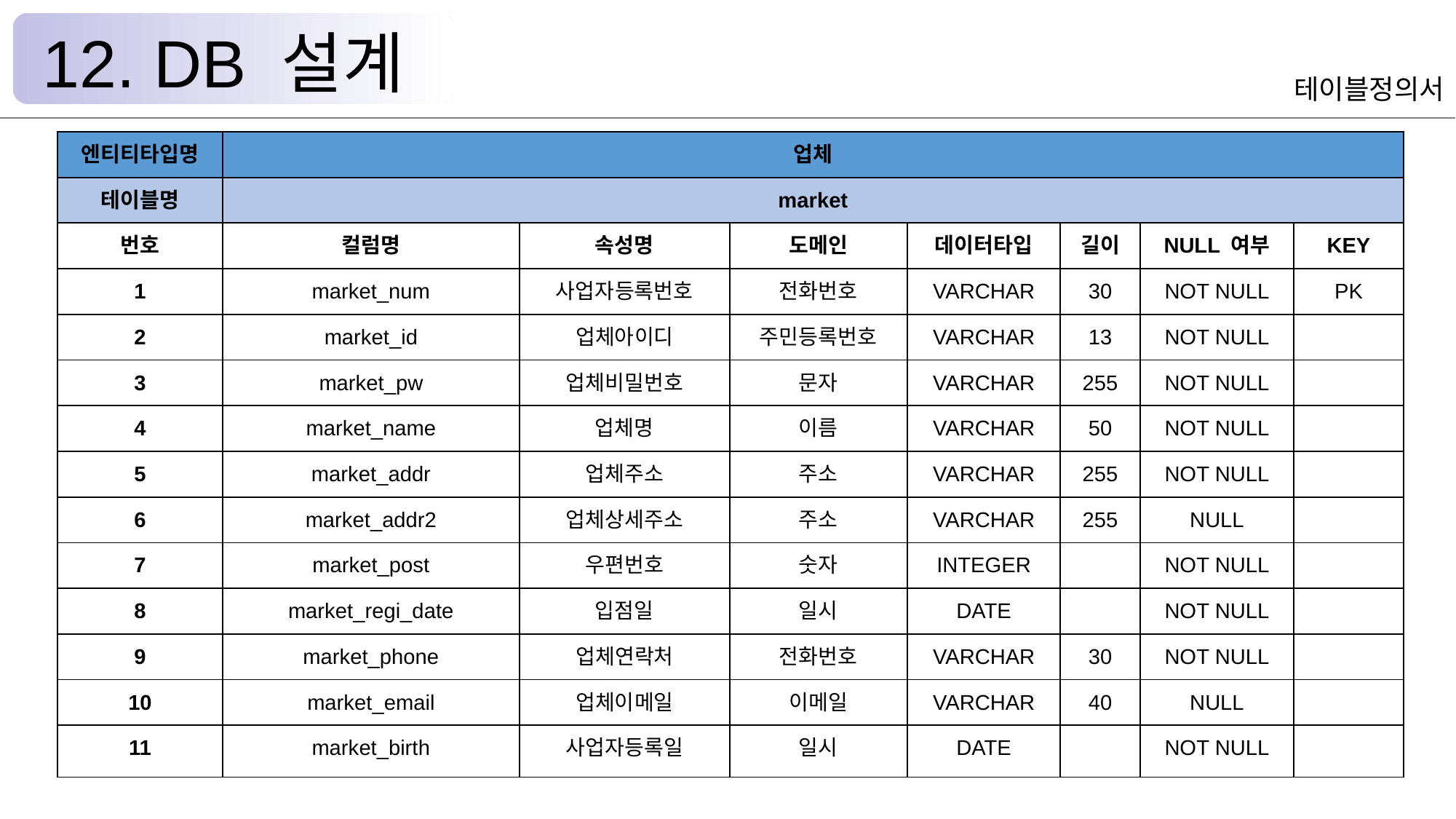

12. DB 설계

테이블정의서
| 엔티티타입명 | 업체 |  |  |  |  |  |  |
| --- | --- | --- | --- | --- | --- | --- | --- |
| 테이블명 | market |  |  |  |  |  |  |
| 번호 | 컬럼명 | 속성명 | 도메인 | 데이터타입 | 길이 | NULL 여부 | KEY |
| 1 | market\_num | 사업자등록번호 | 전화번호 | VARCHAR | 30 | NOT NULL | PK |
| 2 | market\_id | 업체아이디 | 주민등록번호 | VARCHAR | 13 | NOT NULL |  |
| 3 | market\_pw | 업체비밀번호 | 문자 | VARCHAR | 255 | NOT NULL |  |
| 4 | market\_name | 업체명 | 이름 | VARCHAR | 50 | NOT NULL |  |
| 5 | market\_addr | 업체주소 | 주소 | VARCHAR | 255 | NOT NULL |  |
| 6 | market\_addr2 | 업체상세주소 | 주소 | VARCHAR | 255 | NULL |  |
| 7 | market\_post | 우편번호 | 숫자 | INTEGER |  | NOT NULL |  |
| 8 | market\_regi\_date | 입점일 | 일시 | DATE |  | NOT NULL |  |
| 9 | market\_phone | 업체연락처 | 전화번호 | VARCHAR | 30 | NOT NULL |  |
| 10 | market\_email | 업체이메일 | 이메일 | VARCHAR | 40 | NULL |  |
| 11 | market\_birth | 사업자등록일 | 일시 | DATE |  | NOT NULL |  |